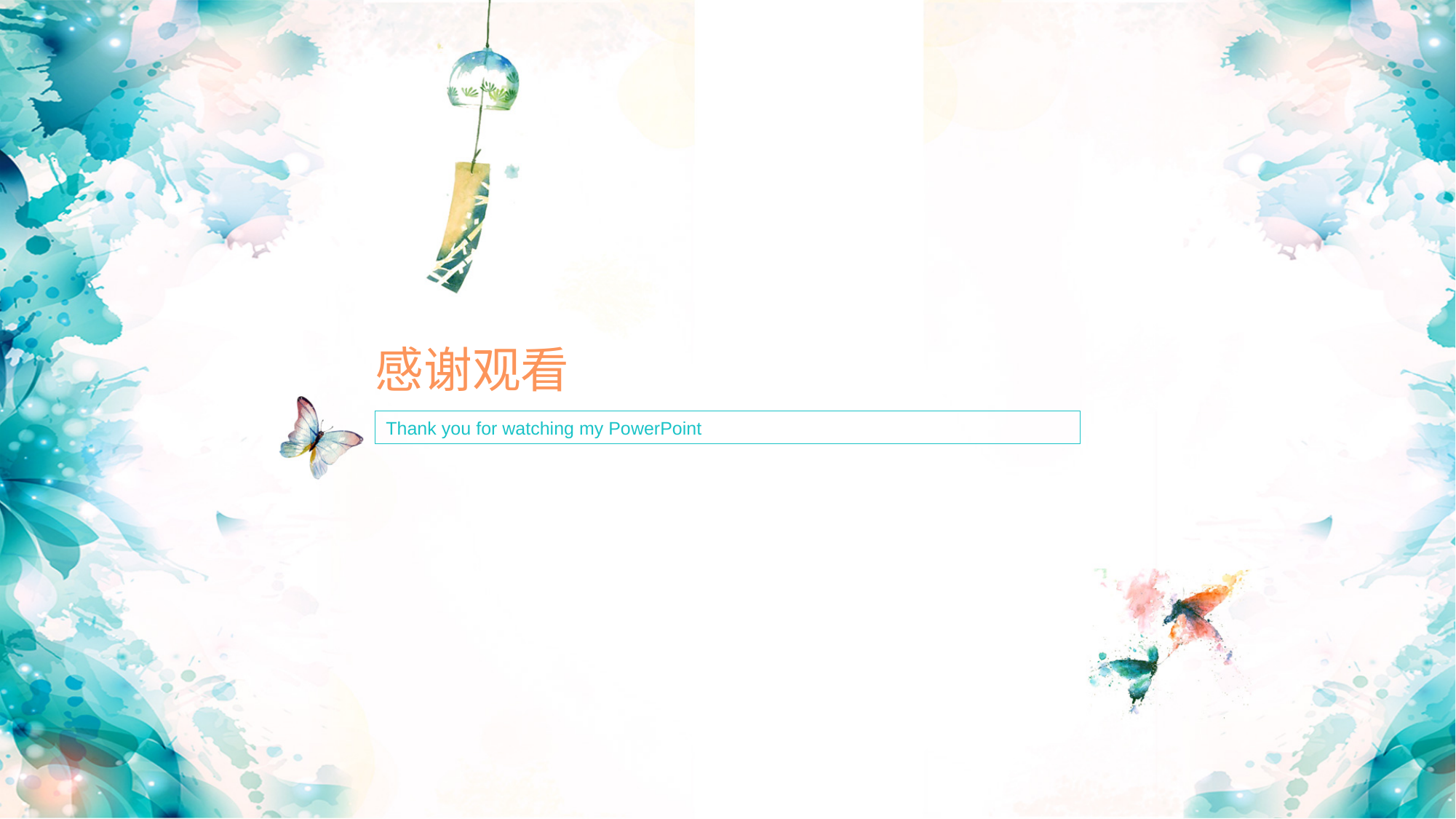

感谢观看
Thank you for watching my PowerPoint